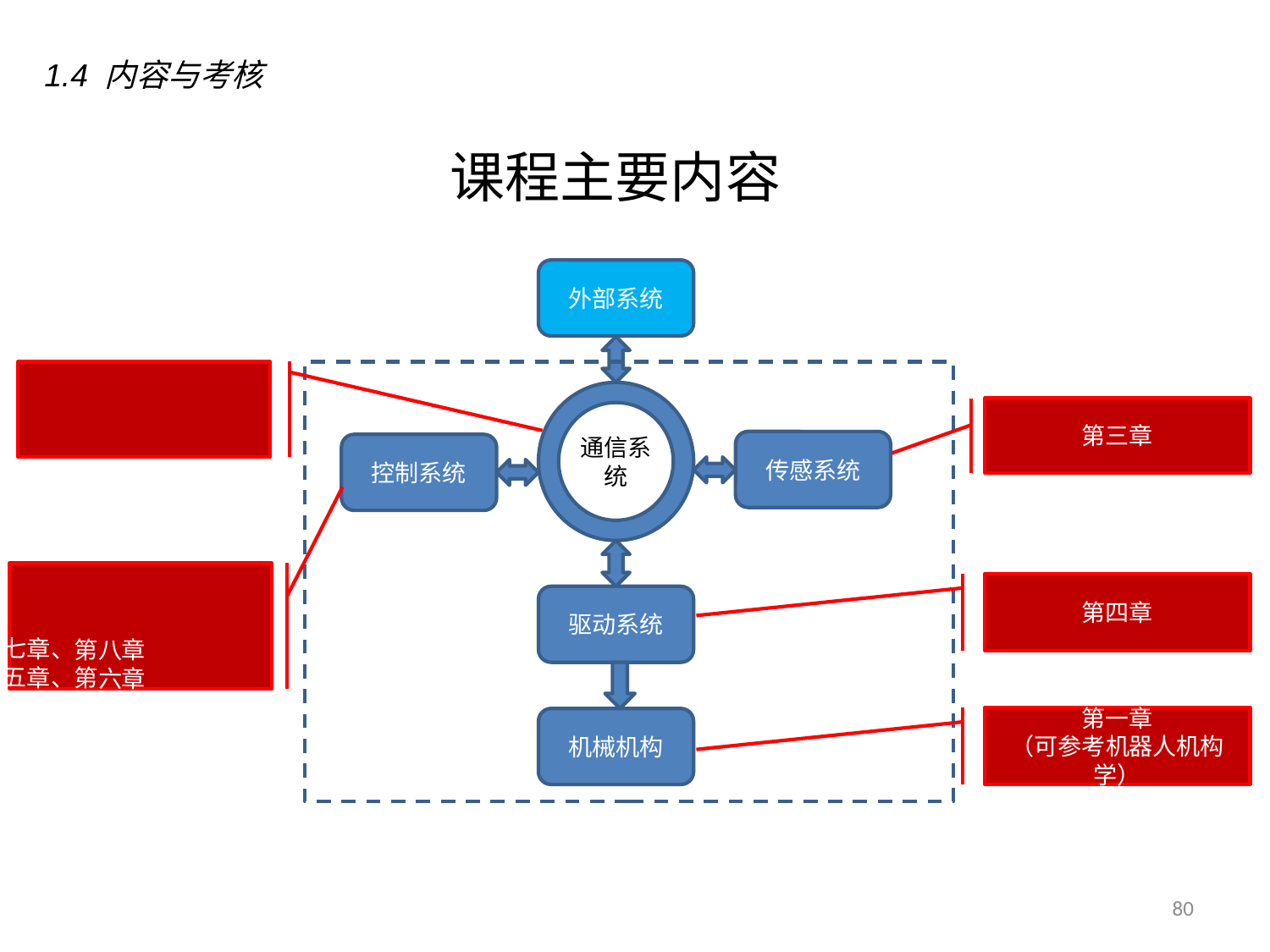

1.4 内容与考核
# 课程主要内容
外部系统

第九章

通信系统
第三章
传感系统
控制系统

第五章、第六章
第七章、第八章
第四章
驱动系统

第一章
（可参考机器人机构学）
机械机构
80